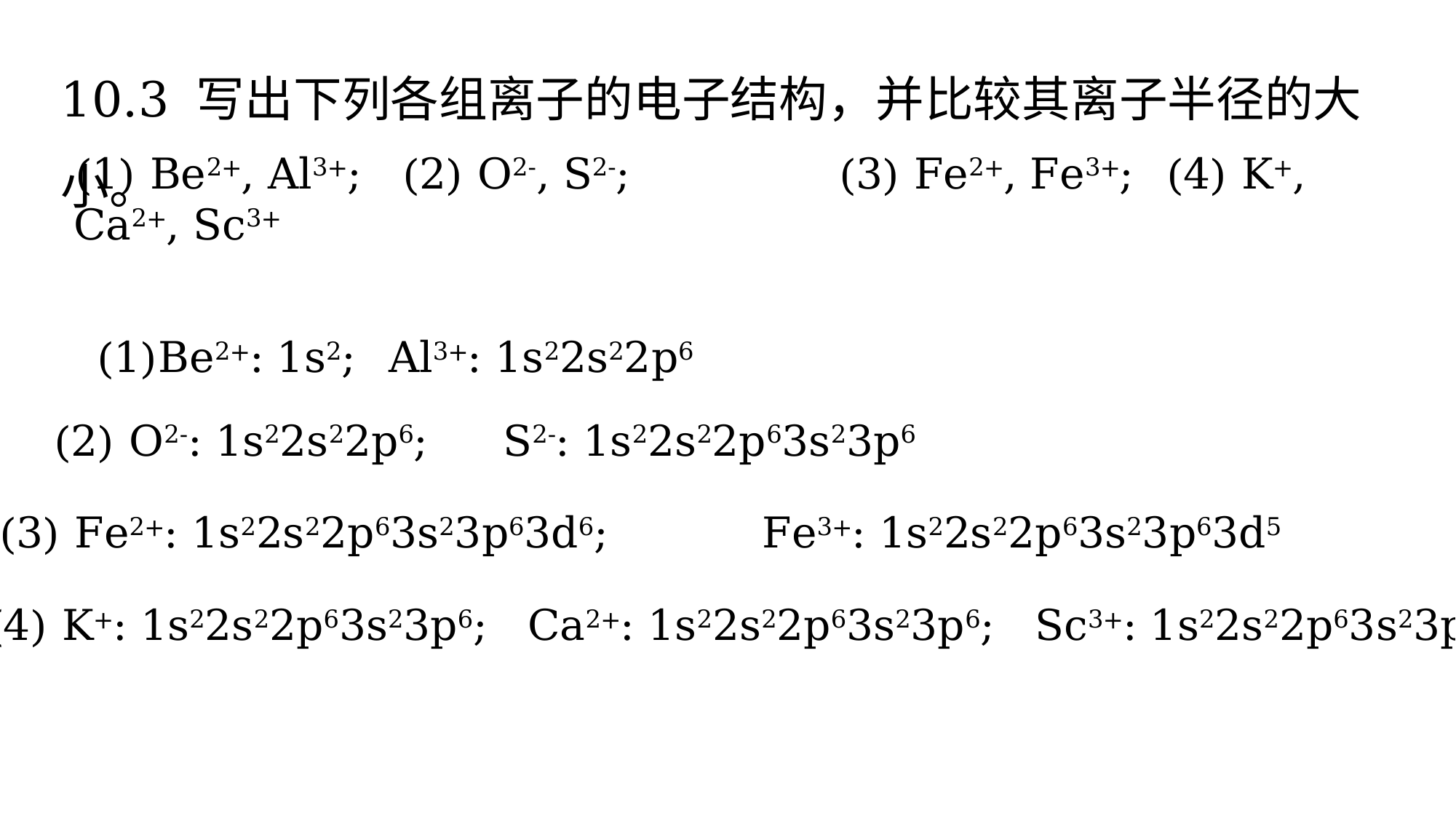

10.3 写出下列各组离子的电子结构，并比较其离子半径的大小。
(1) Be2+, Al3+; 	(2) O2-, S2-; 		(3) Fe2+, Fe3+; 	(4) K+, Ca2+, Sc3+
Be2+: 1s2;	 Al3+: 1s22s22p6

(2) O2-: 1s22s22p6;	 S2-: 1s22s22p63s23p6
(3) Fe2+: 1s22s22p63s23p63d6;		Fe3+: 1s22s22p63s23p63d5
(4) K+: 1s22s22p63s23p6;   Ca2+: 1s22s22p63s23p6;   Sc3+: 1s22s22p63s23p6